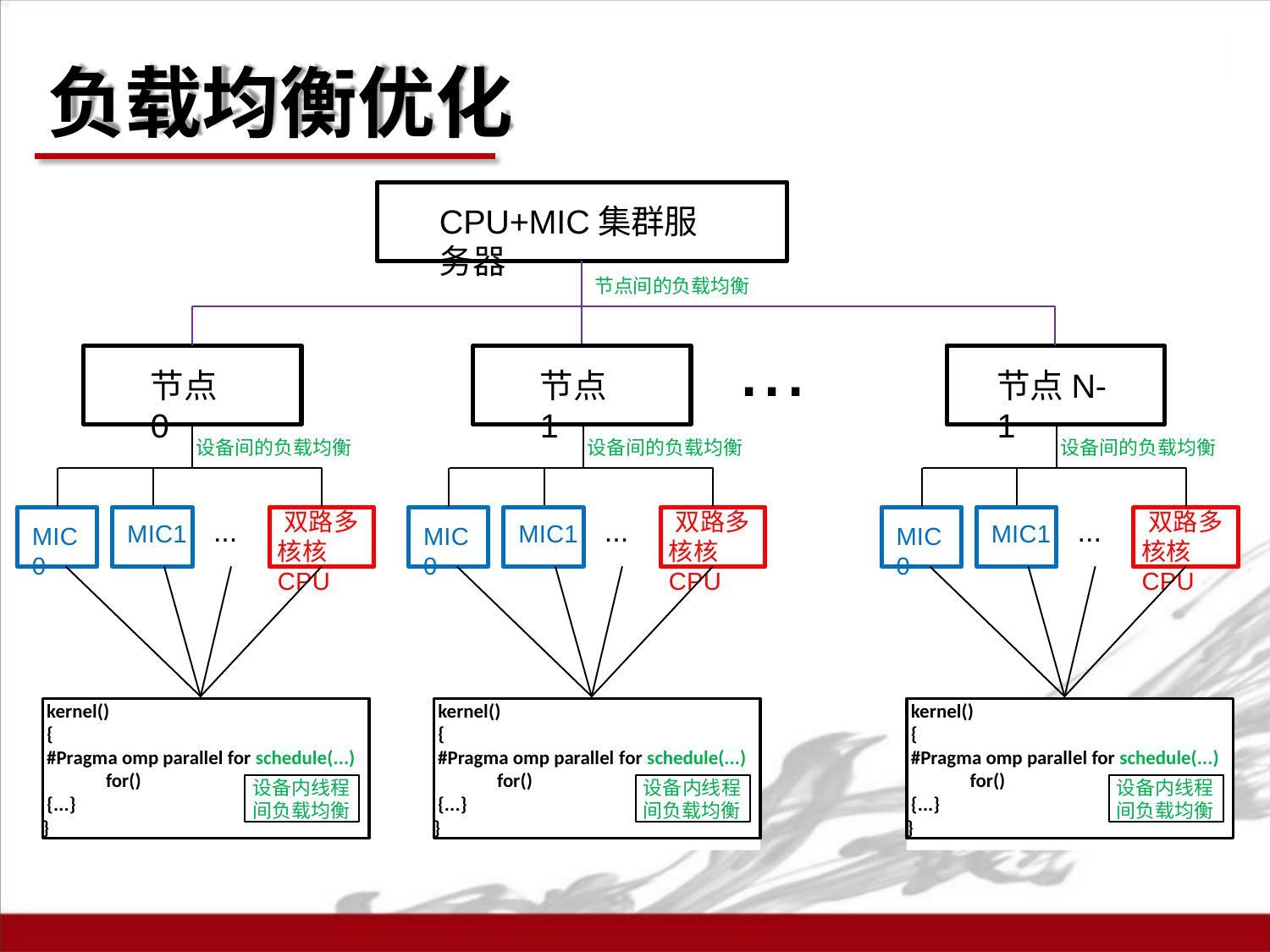

# 负载均衡优化

CPU+MIC集群服务器

节点间的负载均衡

...

节点0
节点1
节点N-1

设备间的负载均衡
设备间的负载均衡
设备间的负载均衡

双路多
双路多
双路多

MIC1	...
MIC1	...
MIC1	...
MIC0
MIC0
MIC0
核核CPU
核核CPU
核核CPU

kernel()
{
#Pragma omp parallel for schedule(...) for()
{...}
}

kernel()
{
#Pragma omp parallel for schedule(...) for()
{...}
}

kernel()
{
#Pragma omp parallel for schedule(...) for()
{...}
}
设备内线程 间负载均衡
设备内线程 间负载均衡
设备内线程 间负载均衡

75